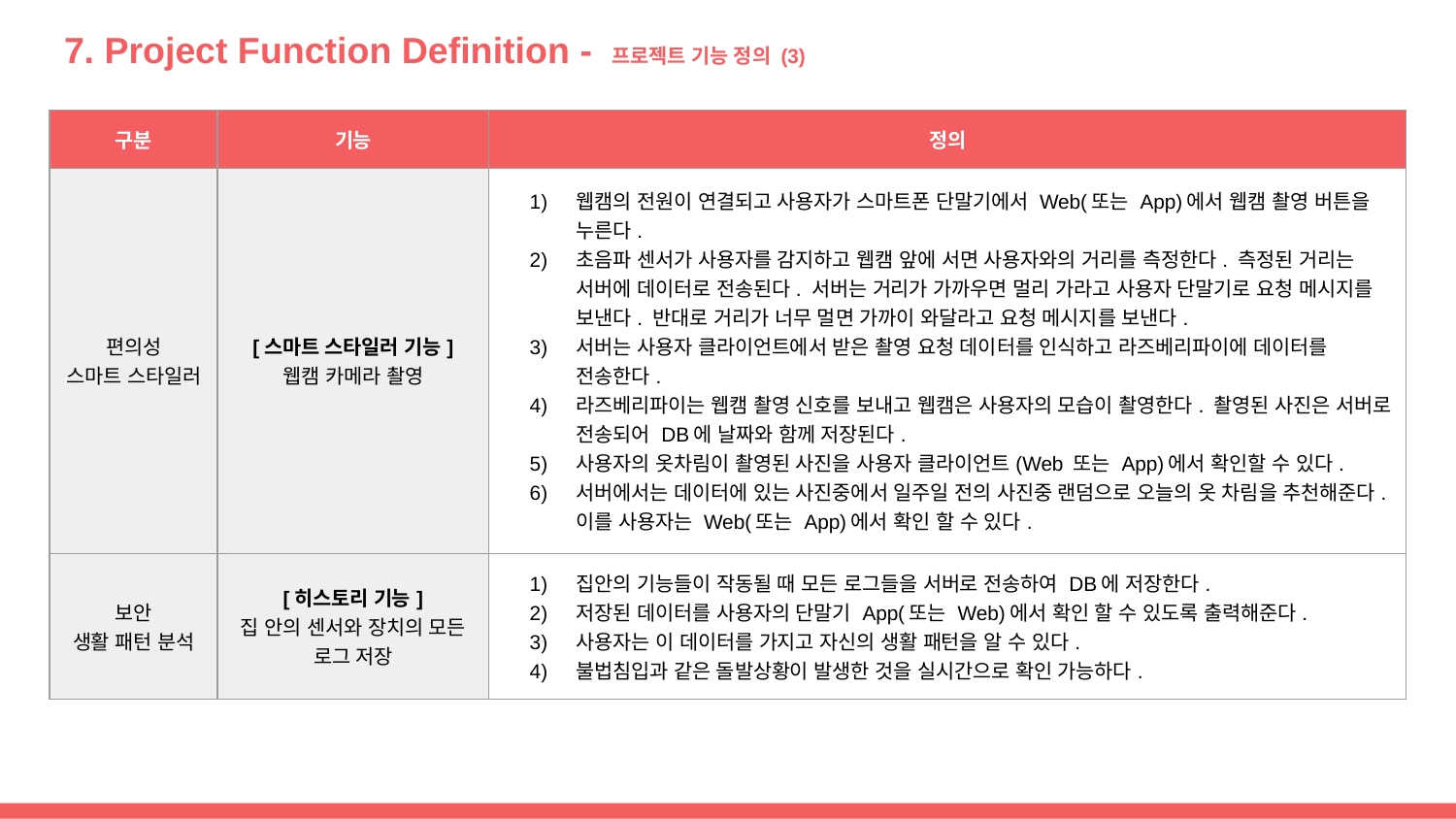

# 7. Project Function Definition - 프로젝트 기능 정의 (3)
| 구분 | 기능 | 정의 |
| --- | --- | --- |
| 편의성 스마트 스타일러 | [스마트 스타일러 기능] 웹캠 카메라 촬영 | 웹캠의 전원이 연결되고 사용자가 스마트폰 단말기에서 Web(또는 App)에서 웹캠 촬영 버튼을 누른다. 초음파 센서가 사용자를 감지하고 웹캠 앞에 서면 사용자와의 거리를 측정한다. 측정된 거리는 서버에 데이터로 전송된다. 서버는 거리가 가까우면 멀리 가라고 사용자 단말기로 요청 메시지를 보낸다. 반대로 거리가 너무 멀면 가까이 와달라고 요청 메시지를 보낸다. 서버는 사용자 클라이언트에서 받은 촬영 요청 데이터를 인식하고 라즈베리파이에 데이터를 전송한다. 라즈베리파이는 웹캠 촬영 신호를 보내고 웹캠은 사용자의 모습이 촬영한다. 촬영된 사진은 서버로 전송되어 DB에 날짜와 함께 저장된다. 사용자의 옷차림이 촬영된 사진을 사용자 클라이언트(Web 또는 App)에서 확인할 수 있다. 서버에서는 데이터에 있는 사진중에서 일주일 전의 사진중 랜덤으로 오늘의 옷 차림을 추천해준다. 이를 사용자는 Web(또는 App)에서 확인 할 수 있다. |
| 보안 생활 패턴 분석 | [히스토리 기능] 집 안의 센서와 장치의 모든 로그 저장 | 집안의 기능들이 작동될 때 모든 로그들을 서버로 전송하여 DB에 저장한다. 저장된 데이터를 사용자의 단말기 App(또는 Web)에서 확인 할 수 있도록 출력해준다. 사용자는 이 데이터를 가지고 자신의 생활 패턴을 알 수 있다. 불법침입과 같은 돌발상황이 발생한 것을 실시간으로 확인 가능하다. |